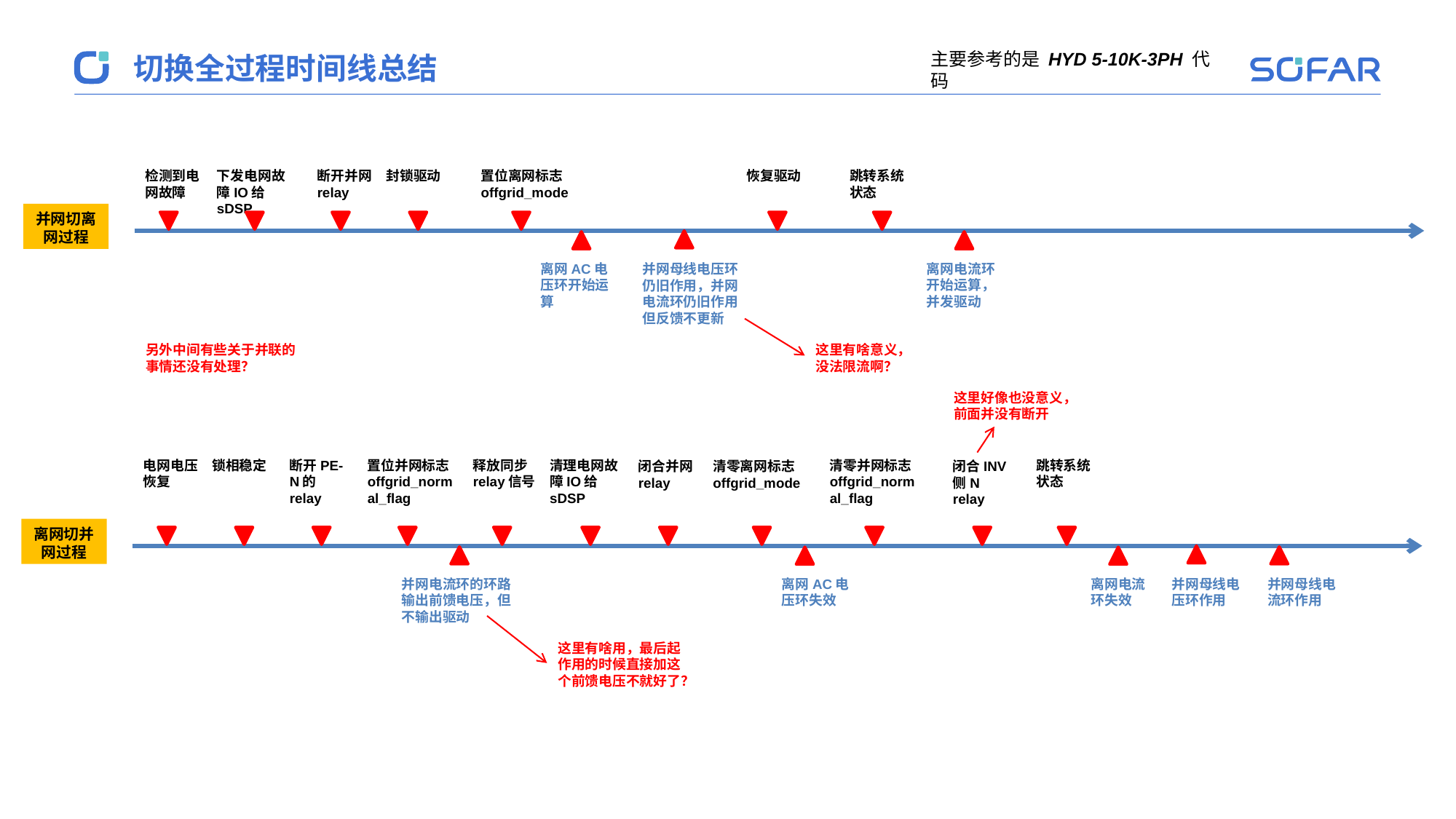

主要参考的是 HYD 5-10K-3PH 代码
切换全过程时间线总结
检测到电网故障
下发电网故障IO给sDSP
断开并网relay
封锁驱动
置位离网标志offgrid_mode
恢复驱动
跳转系统状态
并网切离网过程

离网AC电压环开始运算
并网母线电压环仍旧作用，并网电流环仍旧作用但反馈不更新
离网电流环开始运算，并发驱动
另外中间有些关于并联的事情还没有处理？
这里有啥意义，没法限流啊？
这里好像也没意义，前面并没有断开
电网电压恢复
锁相稳定
断开PE-N的relay
置位并网标志offgrid_normal_flag
释放同步relay信号
清理电网故障IO给sDSP
清零并网标志offgrid_normal_flag
跳转系统状态
闭合并网relay
清零离网标志offgrid_mode
闭合INV侧N relay
离网切并网过程

并网电流环的环路输出前馈电压，但不输出驱动
离网AC电压环失效
离网电流环失效
并网母线电压环作用
并网母线电流环作用
这里有啥用，最后起作用的时候直接加这个前馈电压不就好了？